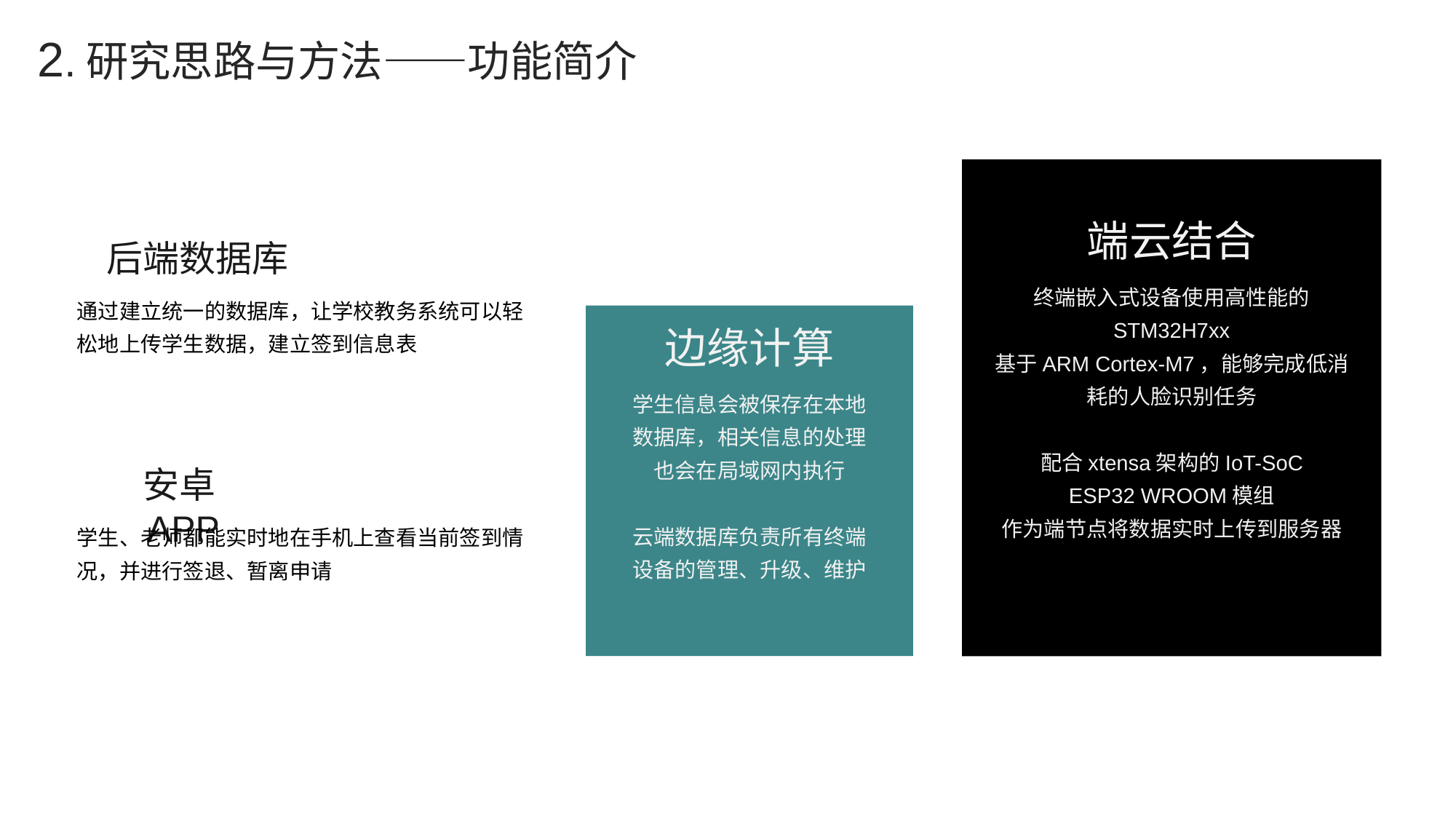

2.研究思路与方法——功能简介

端云结合
后端数据库
终端嵌入式设备使用高性能的
STM32H7xx
基于ARM Cortex-M7，能够完成低消耗的人脸识别任务

配合xtensa架构的IoT-SoC
ESP32 WROOM模组
作为端节点将数据实时上传到服务器

通过建立统一的数据库，让学校教务系统可以轻松地上传学生数据，建立签到信息表

边缘计算
学生信息会被保存在本地数据库，相关信息的处理也会在局域网内执行

云端数据库负责所有终端设备的管理、升级、维护
安卓APP
学生、老师都能实时地在手机上查看当前签到情况，并进行签退、暂离申请